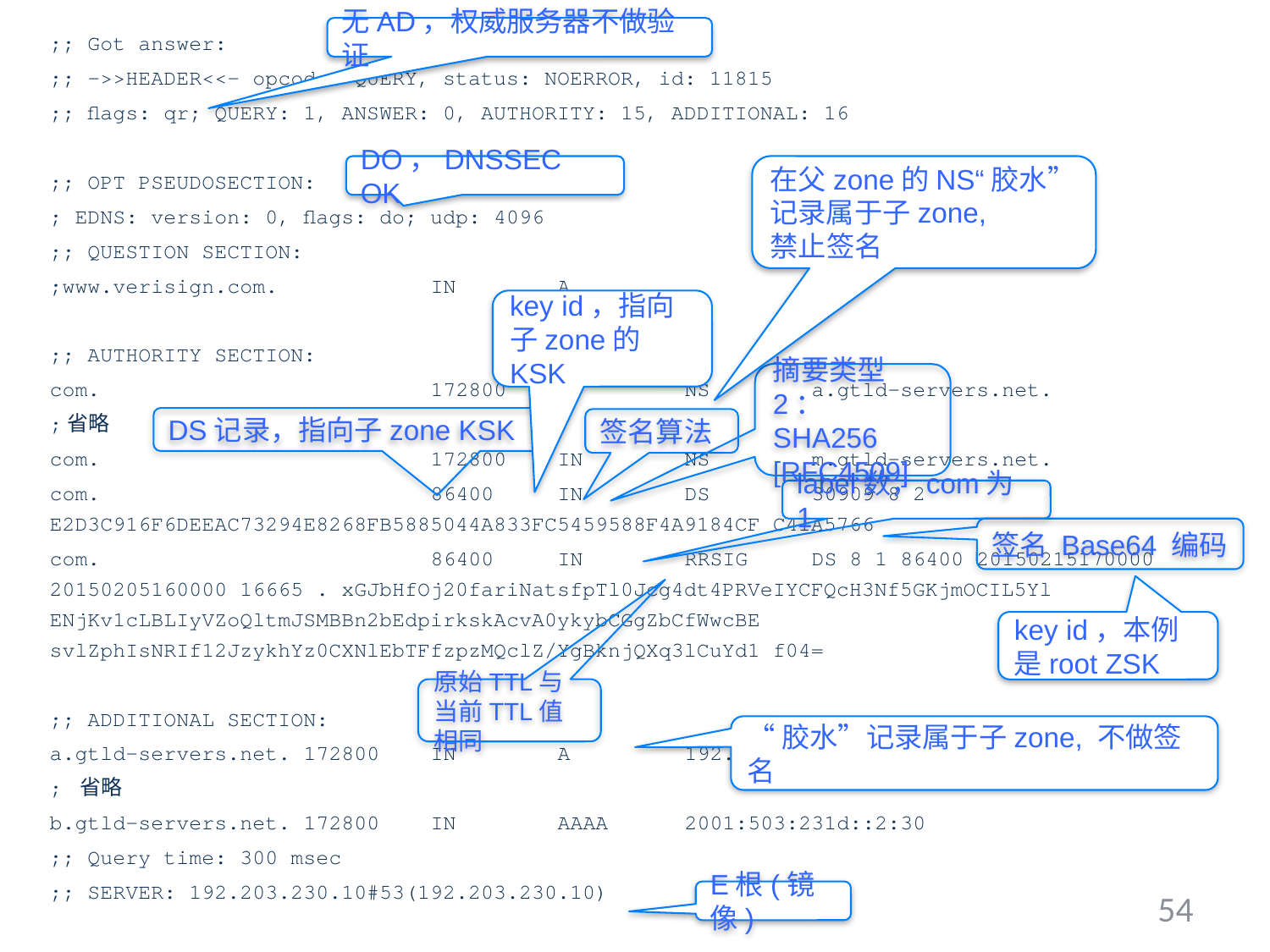

;; Got answer:
;; ->>HEADER<<- opcode: QUERY, status: NOERROR, id: 11815
;; flags: qr; QUERY: 1, ANSWER: 0, AUTHORITY: 15, ADDITIONAL: 16

;; OPT PSEUDOSECTION:
; EDNS: version: 0, flags: do; udp: 4096
;; QUESTION SECTION:
;www.verisign.com.		IN	A

;; AUTHORITY SECTION:
com.			172800	IN	NS	a.gtld-servers.net.
;省略
com.			172800	IN	NS	m.gtld-servers.net.
com.			86400	IN	DS	30909 8 2 E2D3C916F6DEEAC73294E8268FB5885044A833FC5459588F4A9184CF C41A5766
com.			86400	IN	RRSIG	DS 8 1 86400 20150215170000 20150205160000 16665 . xGJbHfOj20fariNatsfpTl0Jcg4dt4PRVeIYCFQcH3Nf5GKjmOCIL5Yl ENjKv1cLBLIyVZoQltmJSMBBn2bEdpirkskAcvA0ykybCGgZbCfWwcBE svlZphIsNRIf12JzykhYz0CXNlEbTFfzpzMQclZ/YgBknjQXq3lCuYd1 f04=

;; ADDITIONAL SECTION:
a.gtld-servers.net.	172800	IN	A	192.5.6.30
; 省略
b.gtld-servers.net.	172800	IN	AAAA	2001:503:231d::2:30
;; Query time: 300 msec
;; SERVER: 192.203.230.10#53(192.203.230.10)
无AD，权威服务器不做验证
DO，DNSSEC OK
在父zone的NS“胶水”记录属于子zone,
禁止签名
key id，指向子zone的KSK
摘要类型
2：SHA256
[RFC4509]
DS记录，指向子zone KSK
签名算法
label数，com为1
签名 Base64 编码
key id，本例是root ZSK
原始TTL与当前TTL值相同
“胶水”记录属于子zone, 不做签名
E根(镜像)
54